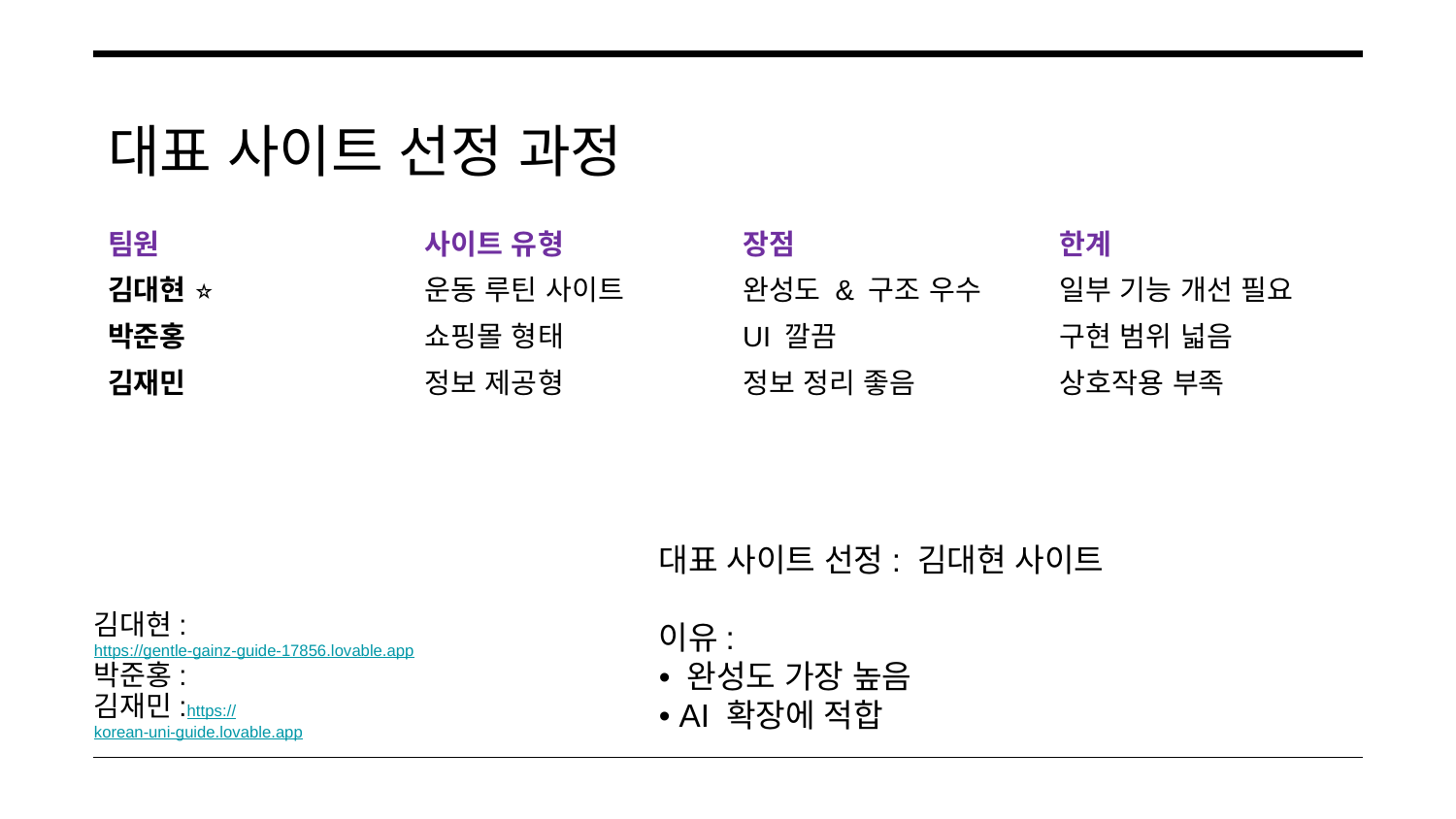

대표 사이트 선정 과정
| 팀원 | 사이트 유형 | 장점 | 한계 |
| --- | --- | --- | --- |
| 김대현 ⭐ | 운동 루틴 사이트 | 완성도 & 구조 우수 | 일부 기능 개선 필요 |
| 박준홍 | 쇼핑몰 형태 | UI 깔끔 | 구현 범위 넓음 |
| 김재민 | 정보 제공형 | 정보 정리 좋음 | 상호작용 부족 |
대표 사이트 선정: 김대현 사이트

이유:
• 완성도 가장 높음
• AI 확장에 적합
|  |
| --- |
| 김대현:https://gentle-gainz-guide-17856.lovable.app 박준홍: 김재민:https://korean-uni-guide.lovable.app |
|  |
|  |